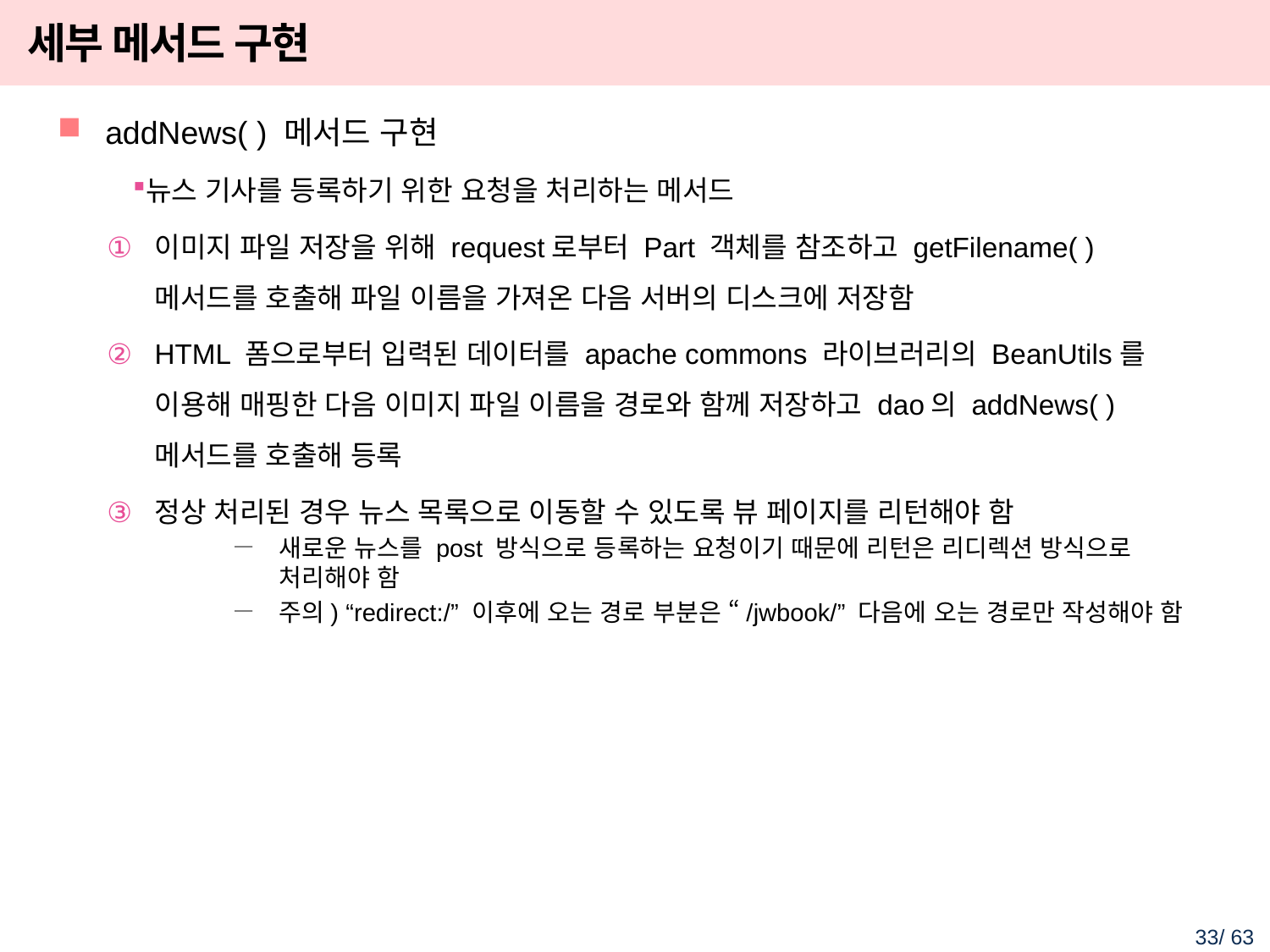

# 세부 메서드 구현
addNews( ) 메서드 구현
뉴스 기사를 등록하기 위한 요청을 처리하는 메서드
이미지 파일 저장을 위해 request로부터 Part 객체를 참조하고 getFilename( ) 메서드를 호출해 파일 이름을 가져온 다음 서버의 디스크에 저장함
HTML 폼으로부터 입력된 데이터를 apache commons 라이브러리의 BeanUtils를 이용해 매핑한 다음 이미지 파일 이름을 경로와 함께 저장하고 dao의 addNews( ) 메서드를 호출해 등록
정상 처리된 경우 뉴스 목록으로 이동할 수 있도록 뷰 페이지를 리턴해야 함
새로운 뉴스를 post 방식으로 등록하는 요청이기 때문에 리턴은 리디렉션 방식으로 처리해야 함
주의) “redirect:/” 이후에 오는 경로 부분은 “/jwbook/” 다음에 오는 경로만 작성해야 함